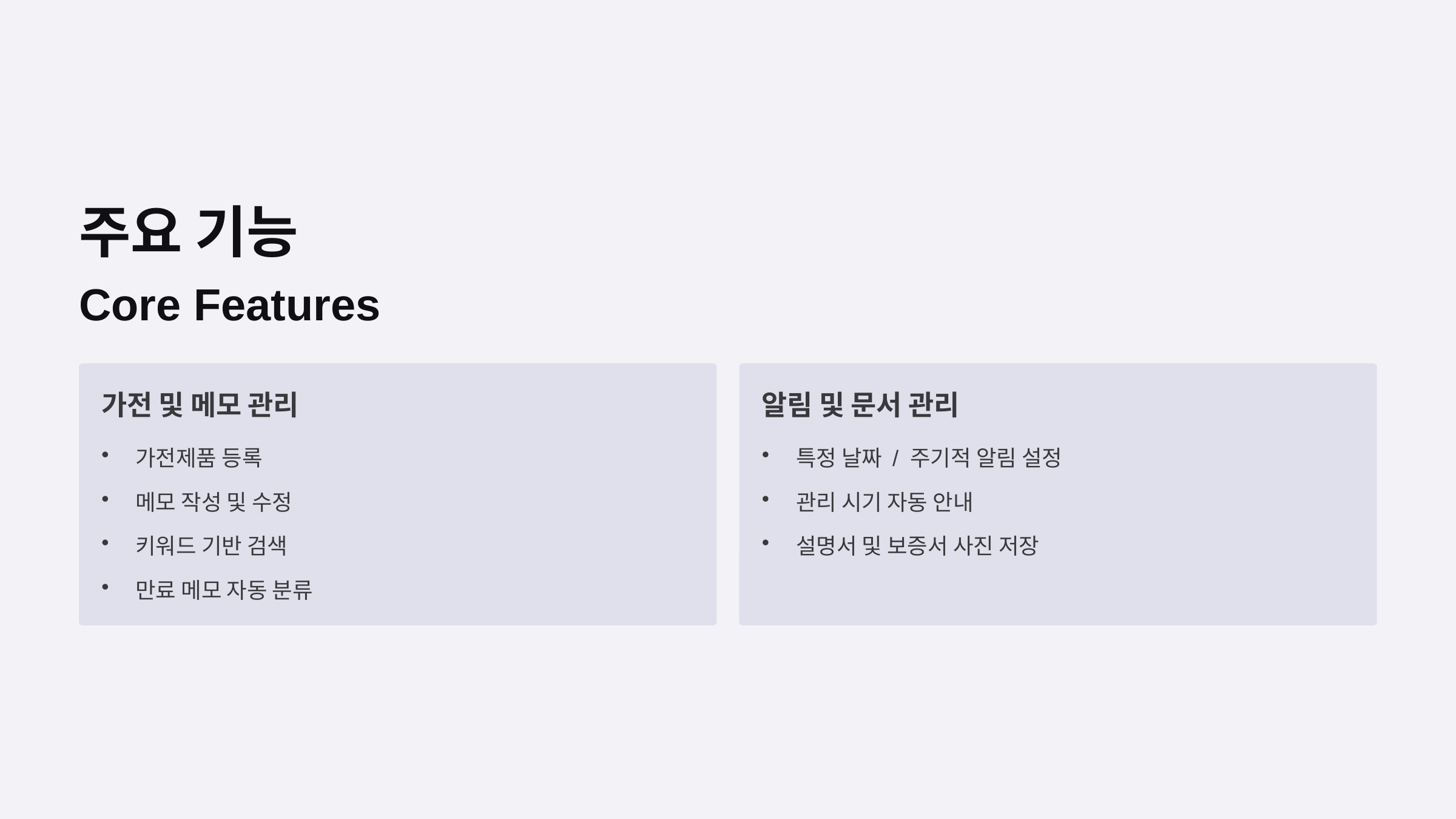

주요 기능
Core Features

가전 및 메모 관리
알림 및 문서 관리
가전제품 등록
특정 날짜 / 주기적 알림 설정
메모 작성 및 수정
관리 시기 자동 안내
키워드 기반 검색
설명서 및 보증서 사진 저장
만료 메모 자동 분류